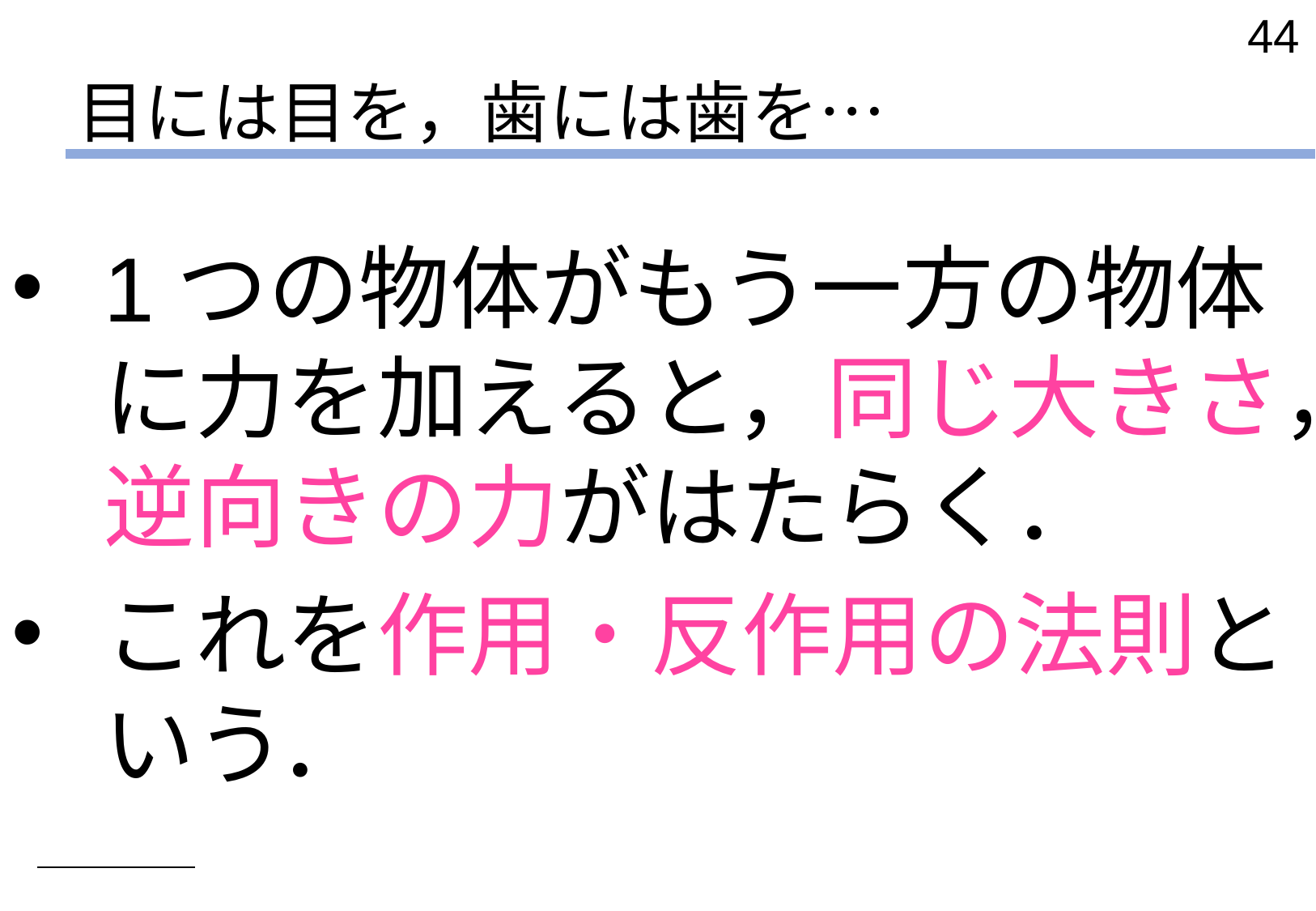

44
# 目には目を，歯には歯を…
1つの物体がもう一方の物体に力を加えると，同じ大きさ，逆向きの力がはたらく．
これを作用・反作用の法則という．